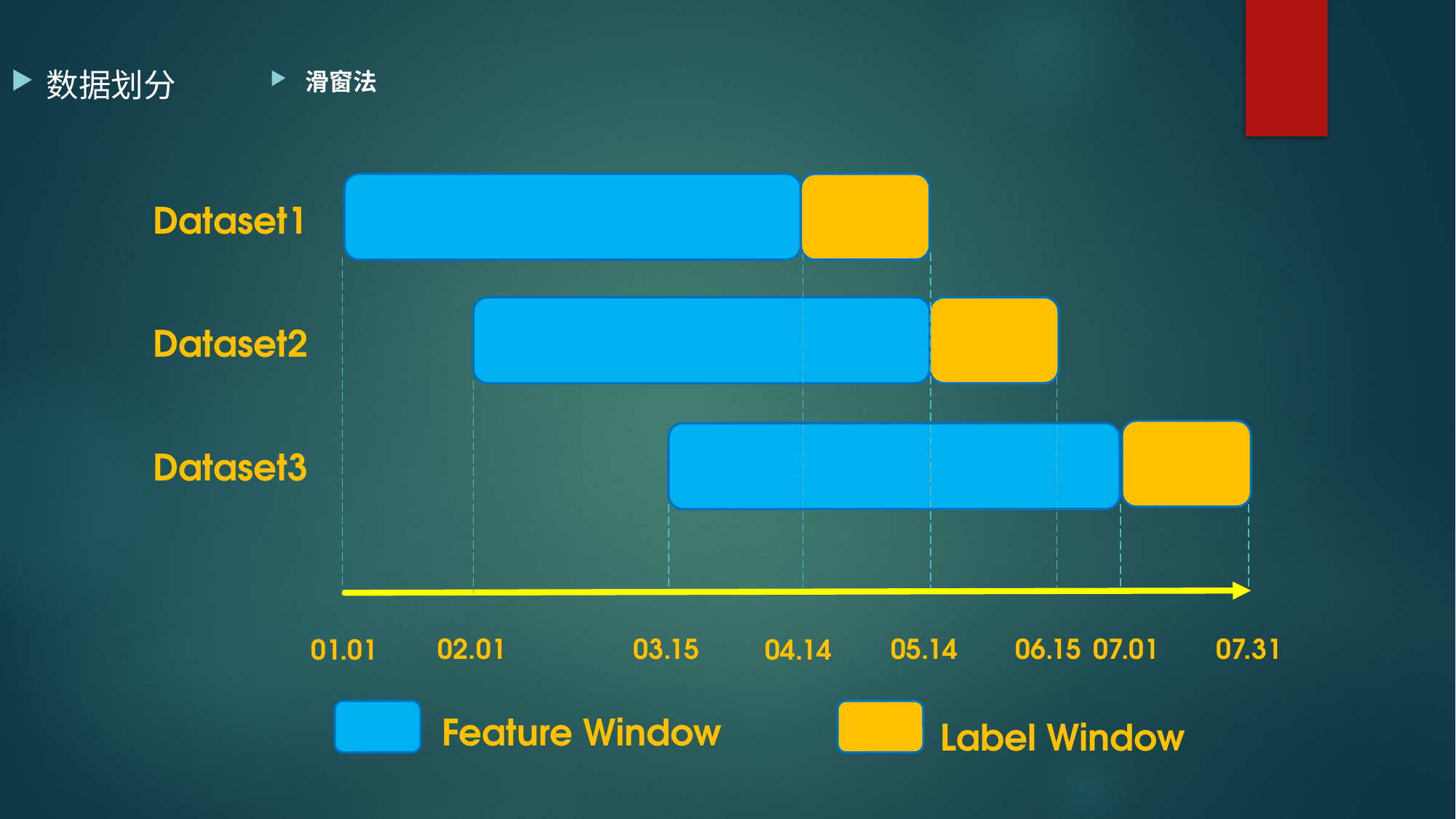

数据划分
滑窗法

Dataset1

Dataset2

Dataset3
02.01
03.15
05.14
06.15
07.01
07.31
01.01
04.14
Feature Window
Label Window